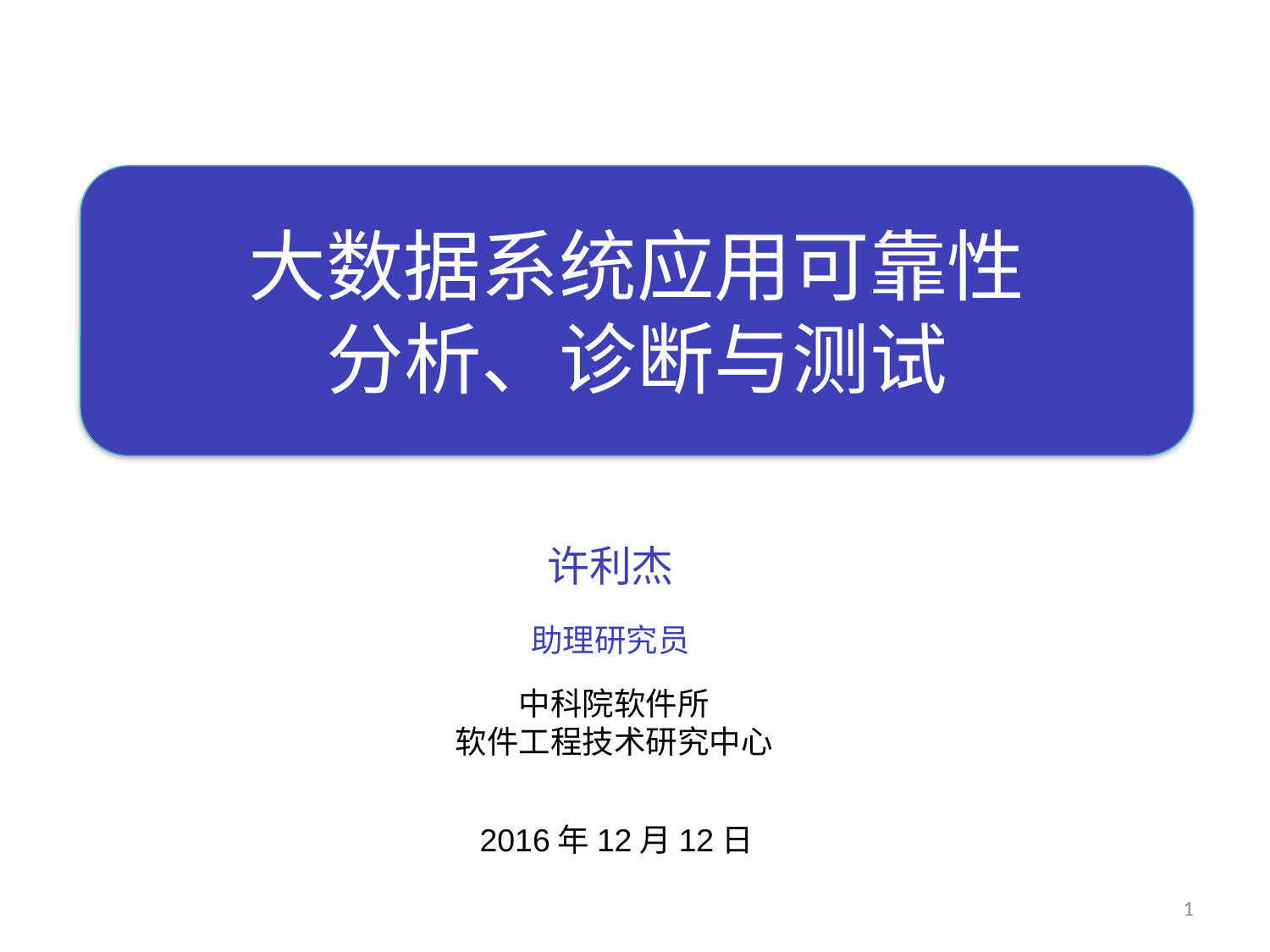

大数据系统应用可靠性
分析、诊断与测试
许利杰

助理研究员

中科院软件所
软件工程技术研究中心
2016年12月12日
1